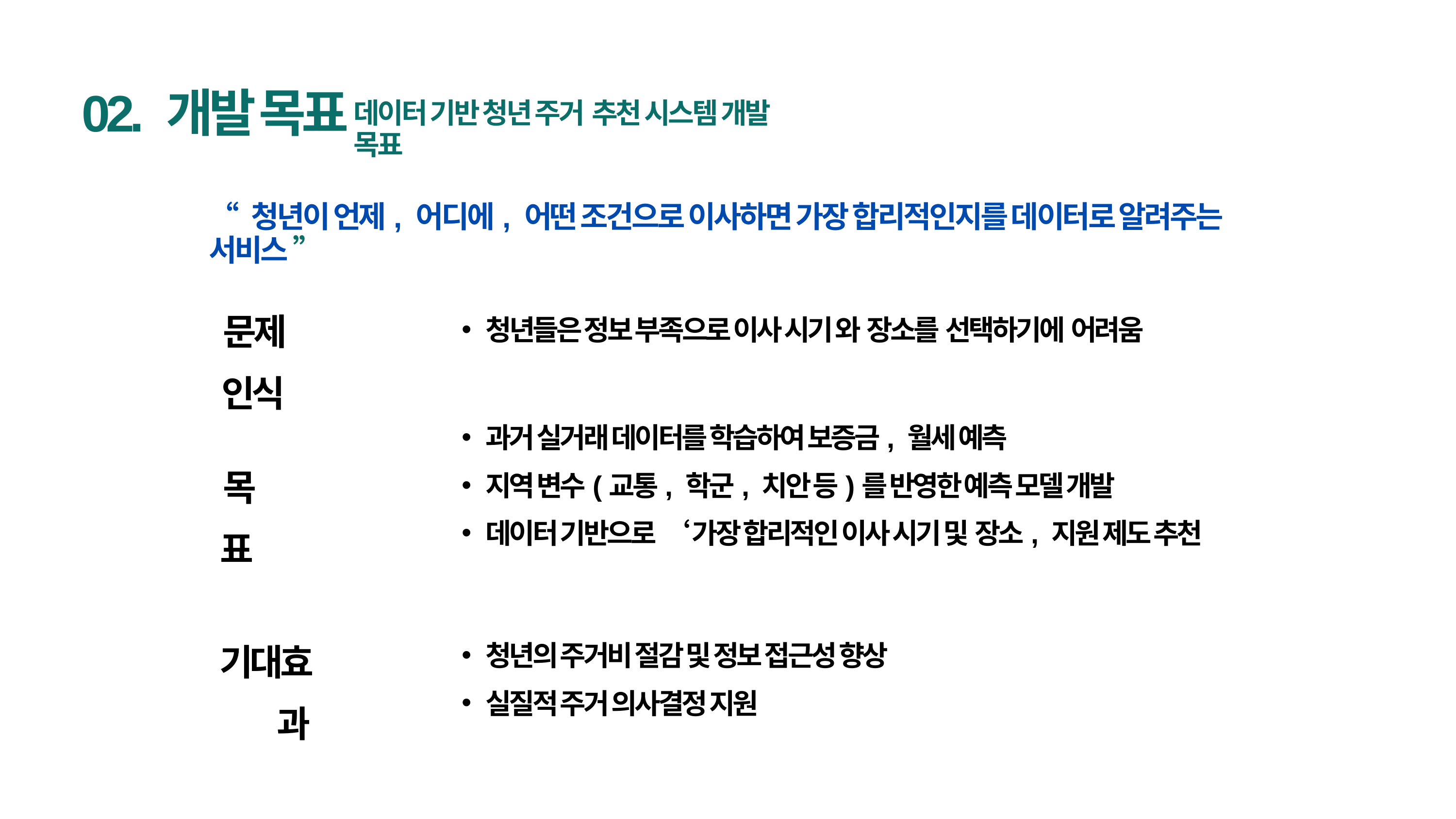

02. 개발 목표
데이터 기반 청년 주거  추천 시스템 개발 목표
“ 청년이 언제, 어디에, 어떤 조건으로 이사하면 가장 합리적인지를 데이터로 알려주는 서비스 ”
문제 인식
청년들은 정보 부족으로 이사 시기 와  장소를  선택하기에  어려움
과거 실거래 데이터를 학습하여 보증금, 월세 예측
지역 변수(교통, 학군, 치안 등)를 반영한 예측 모델 개발
데이터 기반으로  ‘ 가장 합리적인 이사 시기 및  장소, 지원 제도 추천
목표
기대효과
청년의 주거비 절감 및 정보 접근성 향상
실질적 주거 의사결정 지원